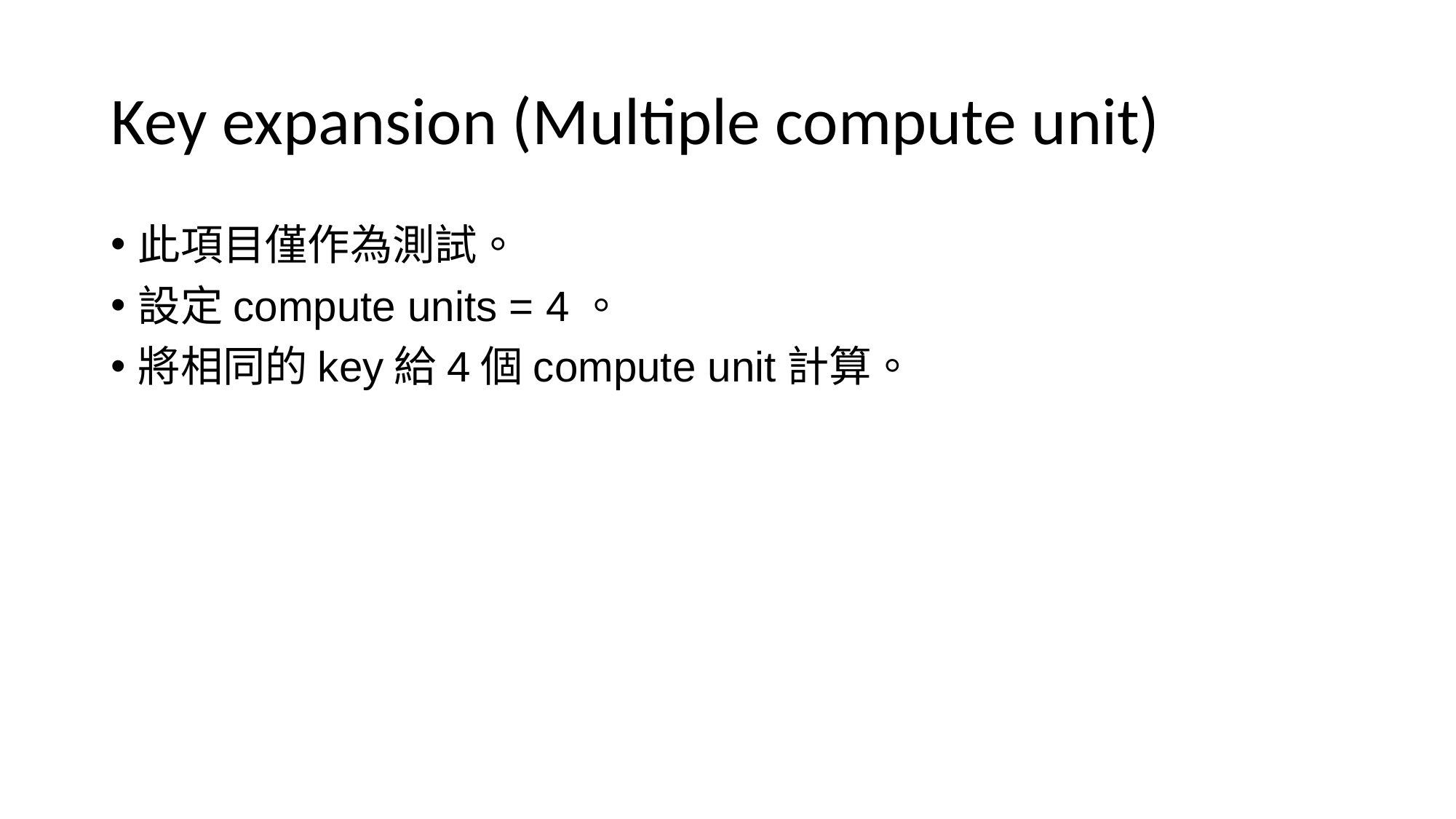

# Key expansion (Multiple compute unit)
此項目僅作為測試。
設定compute units = 4。
將相同的key給4個compute unit計算。